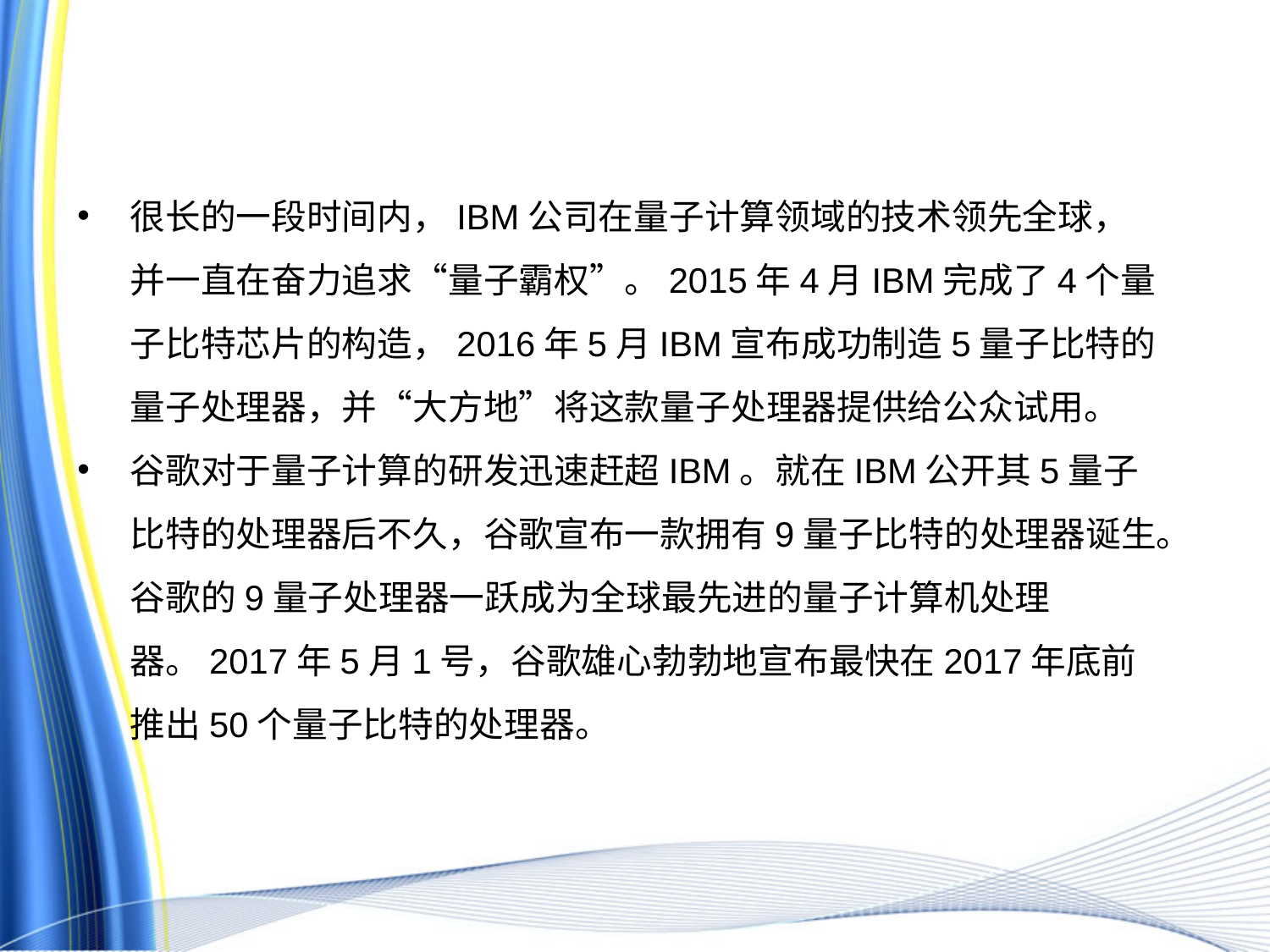

很长的一段时间内，IBM公司在量子计算领域的技术领先全球，并一直在奋力追求“量子霸权”。2015年4月IBM完成了4个量子比特芯片的构造，2016年5月IBM宣布成功制造5量子比特的量子处理器，并“大方地”将这款量子处理器提供给公众试用。
谷歌对于量子计算的研发迅速赶超IBM。就在IBM公开其5量子比特的处理器后不久，谷歌宣布一款拥有9量子比特的处理器诞生。谷歌的9量子处理器一跃成为全球最先进的量子计算机处理器。2017年5月1号，谷歌雄心勃勃地宣布最快在2017年底前推出50个量子比特的处理器。